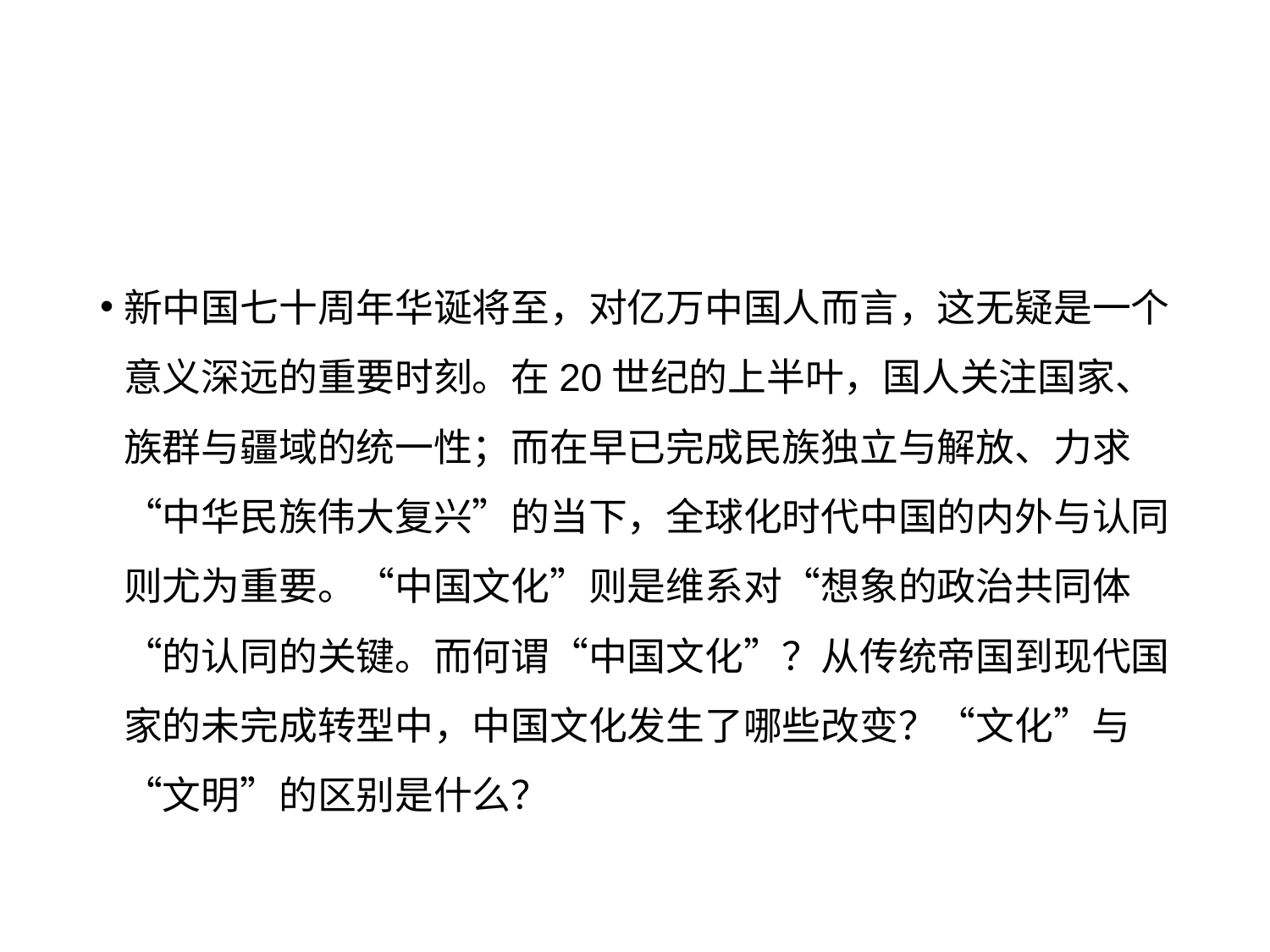

#
新中国七十周年华诞将至，对亿万中国人而言，这无疑是一个意义深远的重要时刻。在20世纪的上半叶，国人关注国家、族群与疆域的统一性；而在早已完成民族独立与解放、力求“中华民族伟大复兴”的当下，全球化时代中国的内外与认同则尤为重要。“中国文化”则是维系对“想象的政治共同体“的认同的关键。而何谓“中国文化”？从传统帝国到现代国家的未完成转型中，中国文化发生了哪些改变？“文化”与“文明”的区别是什么？